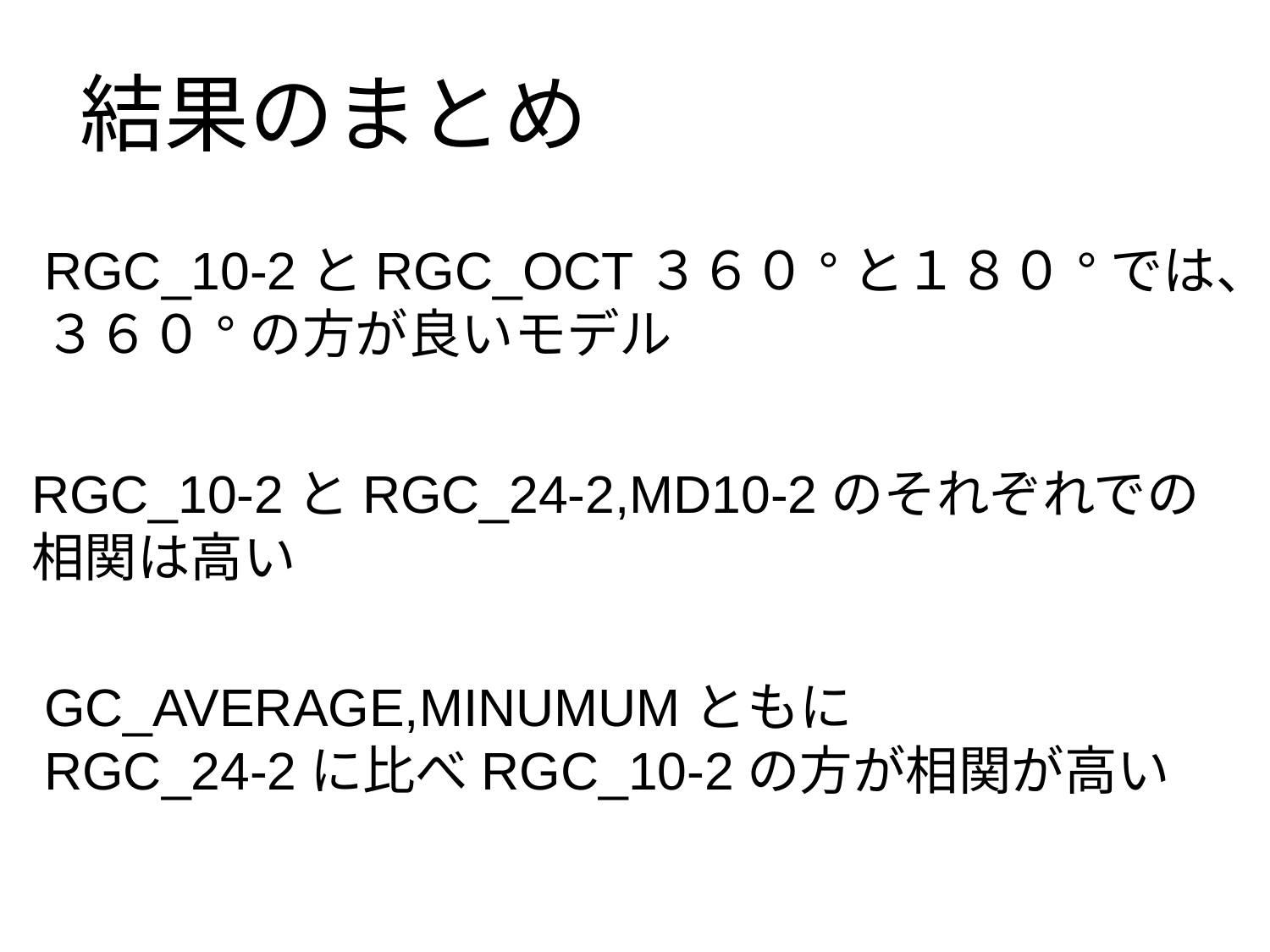

# 結果のまとめ
RGC_10-2とRGC_OCT３６０°と１８０°では、３６０°の方が良いモデル
RGC_10-2とRGC_24-2,MD10-2のそれぞれでの
相関は高い
GC_AVERAGE,MINUMUMともに
RGC_24-2に比べRGC_10-2の方が相関が高い